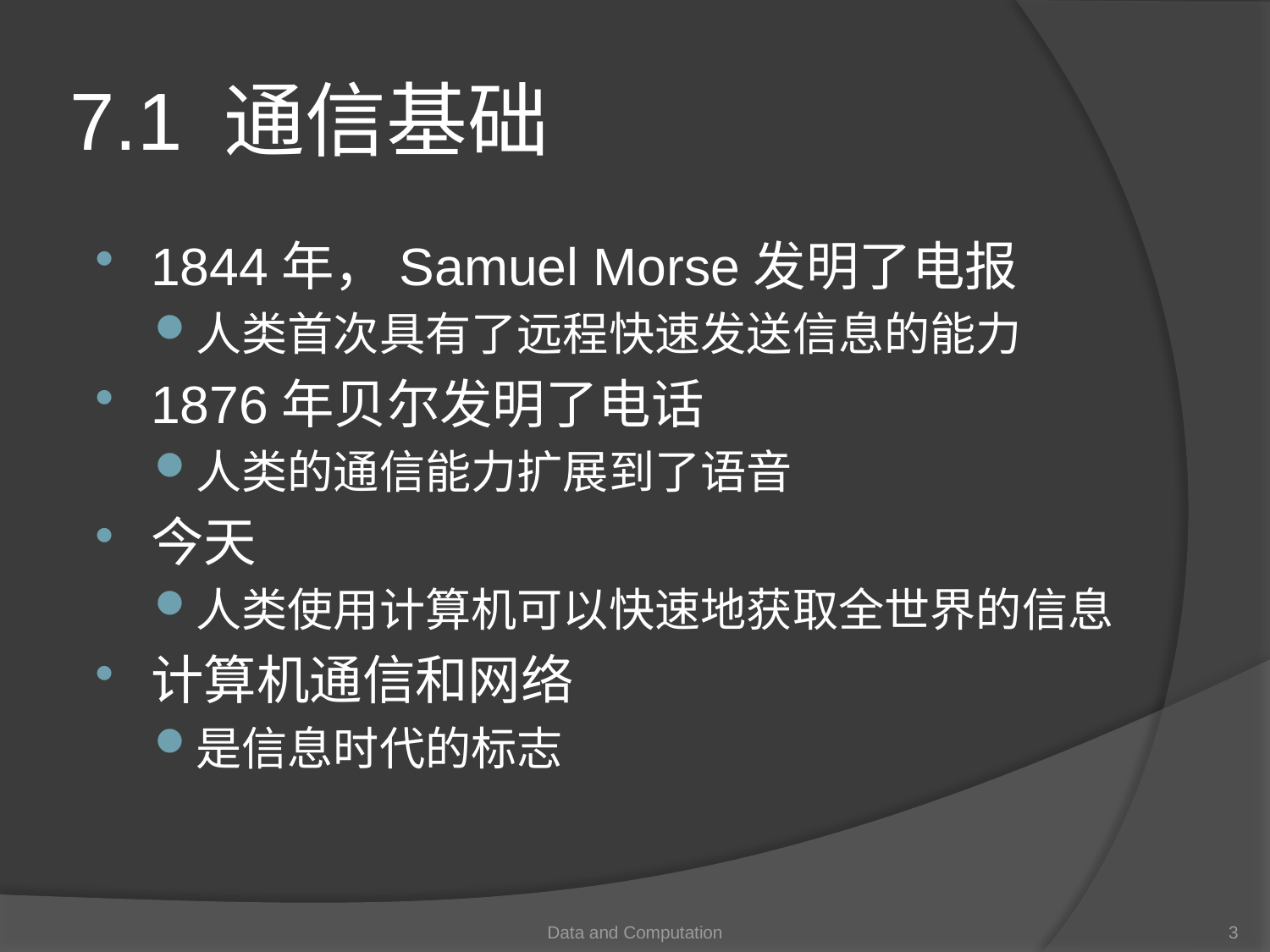

# 7.1 通信基础
1844年，Samuel Morse发明了电报
人类首次具有了远程快速发送信息的能力
1876年贝尔发明了电话
人类的通信能力扩展到了语音
今天
人类使用计算机可以快速地获取全世界的信息
计算机通信和网络
是信息时代的标志
Data and Computation
3